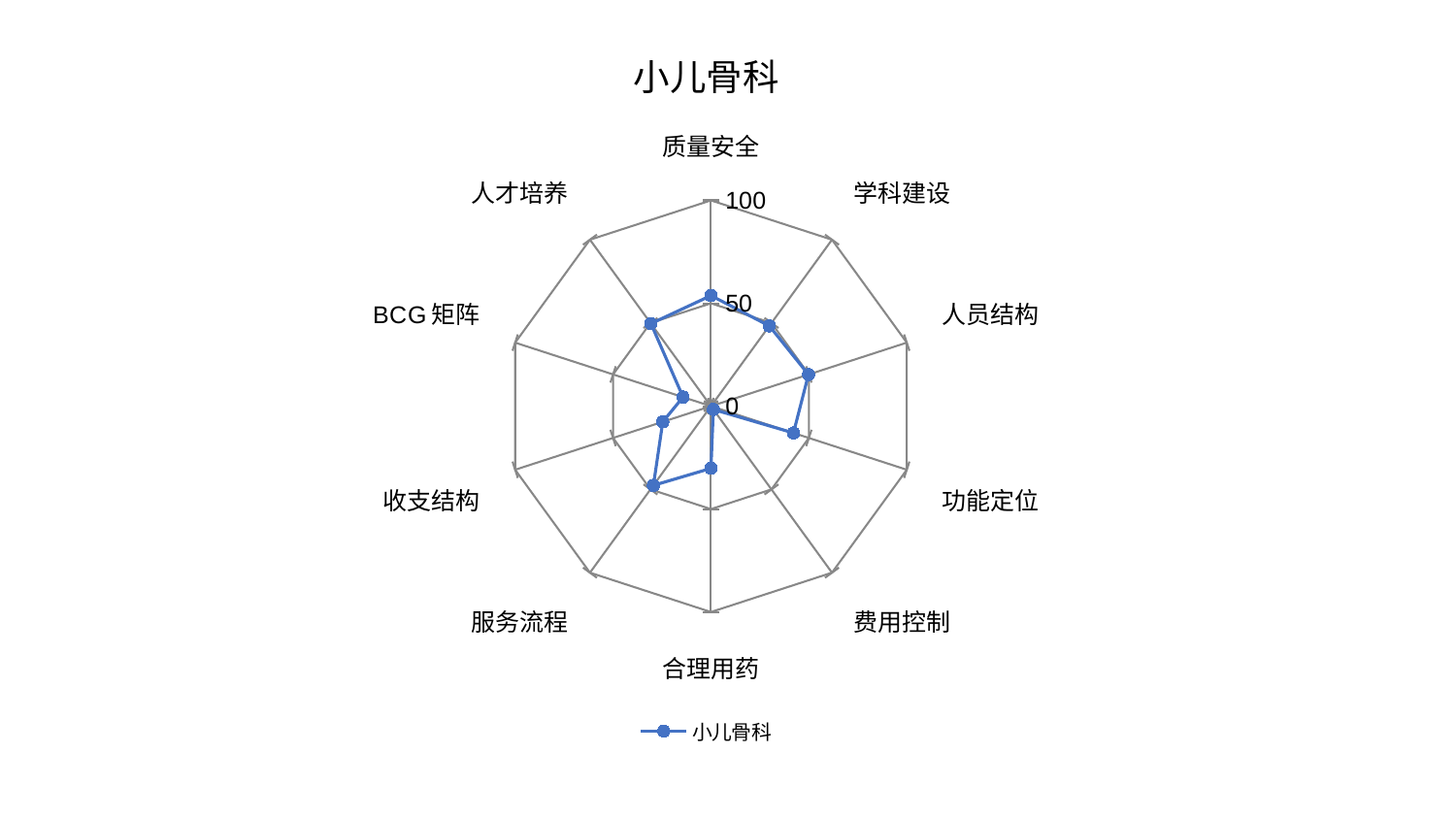

### Chart: 小儿骨科

| Category | 小儿骨科 |
|---|---|
| 质量安全 | 53.754181145553524 |
| 学科建设 | 48.21799179191723 |
| 人员结构 | 49.81050799144221 |
| 功能定位 | 42.14822752977189 |
| 费用控制 | 1.974376703035204 |
| 合理用药 | 30.229221519813677 |
| 服务流程 | 47.585479304727315 |
| 收支结构 | 24.632659724855316 |
| BCG矩阵 | 14.267789626213712 |
| 人才培养 | 49.591748566405975 |
123